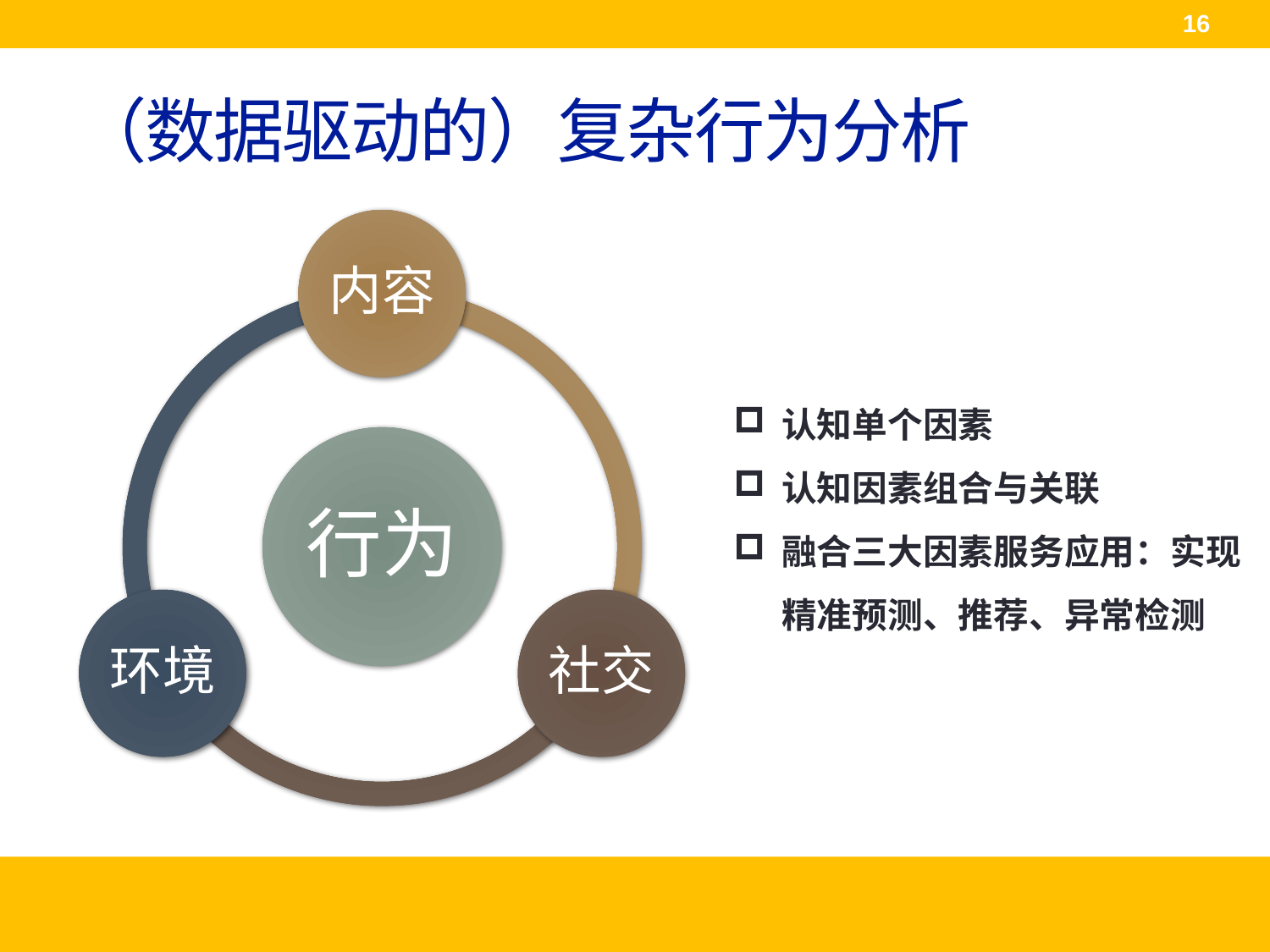

16
# （数据驱动的）复杂行为分析
行为
内容
社交
环境
认知单个因素
认知因素组合与关联
融合三大因素服务应用：实现精准预测、推荐、异常检测